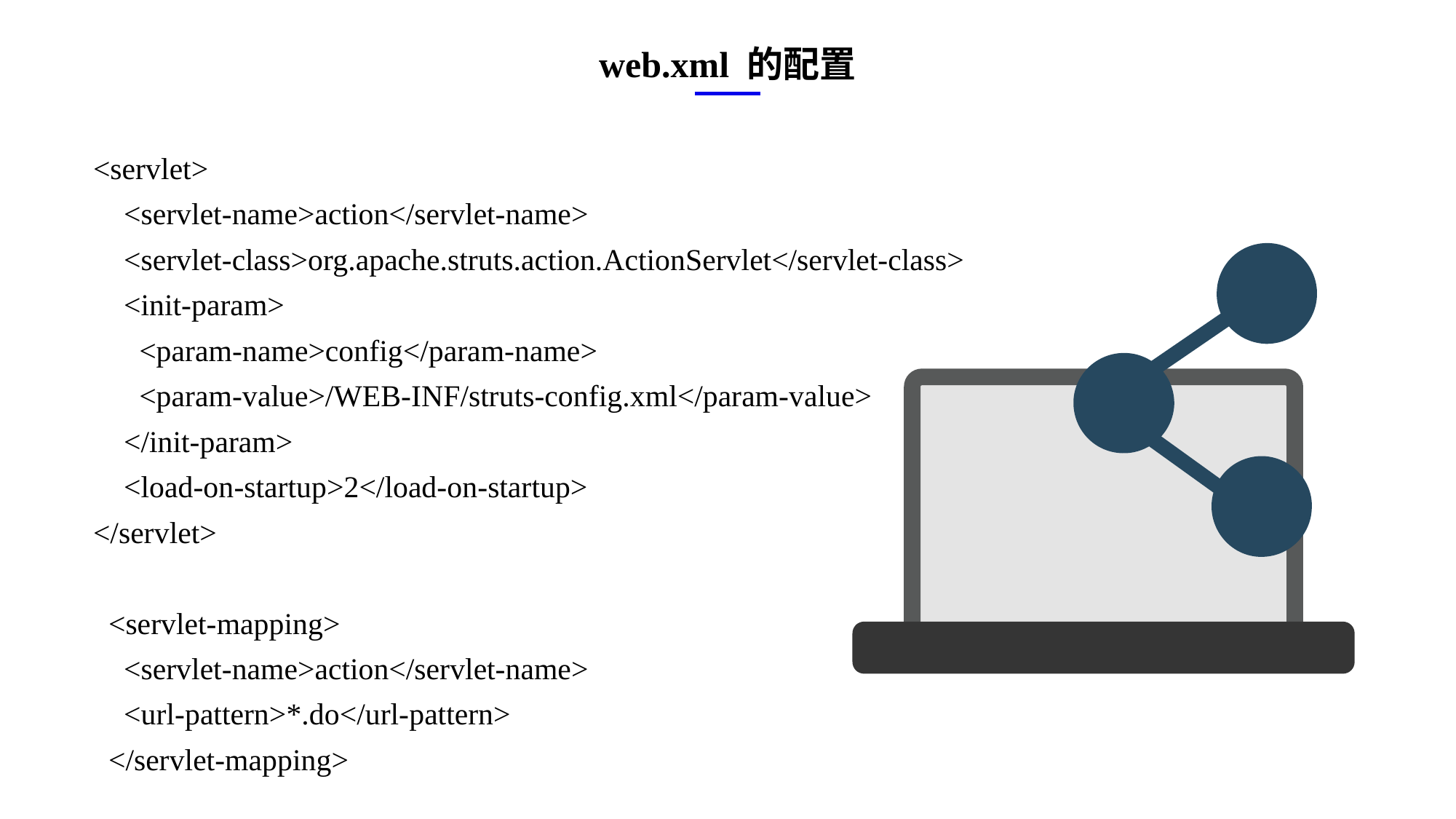

web.xml 的配置
<servlet>
    <servlet-name>action</servlet-name>
    <servlet-class>org.apache.struts.action.ActionServlet</servlet-class>
    <init-param>
      <param-name>config</param-name>
      <param-value>/WEB-INF/struts-config.xml</param-value>
    </init-param>
    <load-on-startup>2</load-on-startup>
</servlet>

  <servlet-mapping>
    <servlet-name>action</servlet-name>
    <url-pattern>*.do</url-pattern>
  </servlet-mapping>
e7d195523061f1c0ae0eb3eed39d2bcef4622b2499a05fe6567B54A876BEB457BD1EB8EBE9915191D1FA2E860D28D251AB291D9CBBDD28D4BD16020FD75D8281481517FC21E86E4C931520AFA1087E92E357E3DB373CA326F6F926B1A67F681E99E875FFD293B2C32B3919AE4D43F9436862A7DD54F9346DF3662D8AB7319030EF75D53FF682DE13